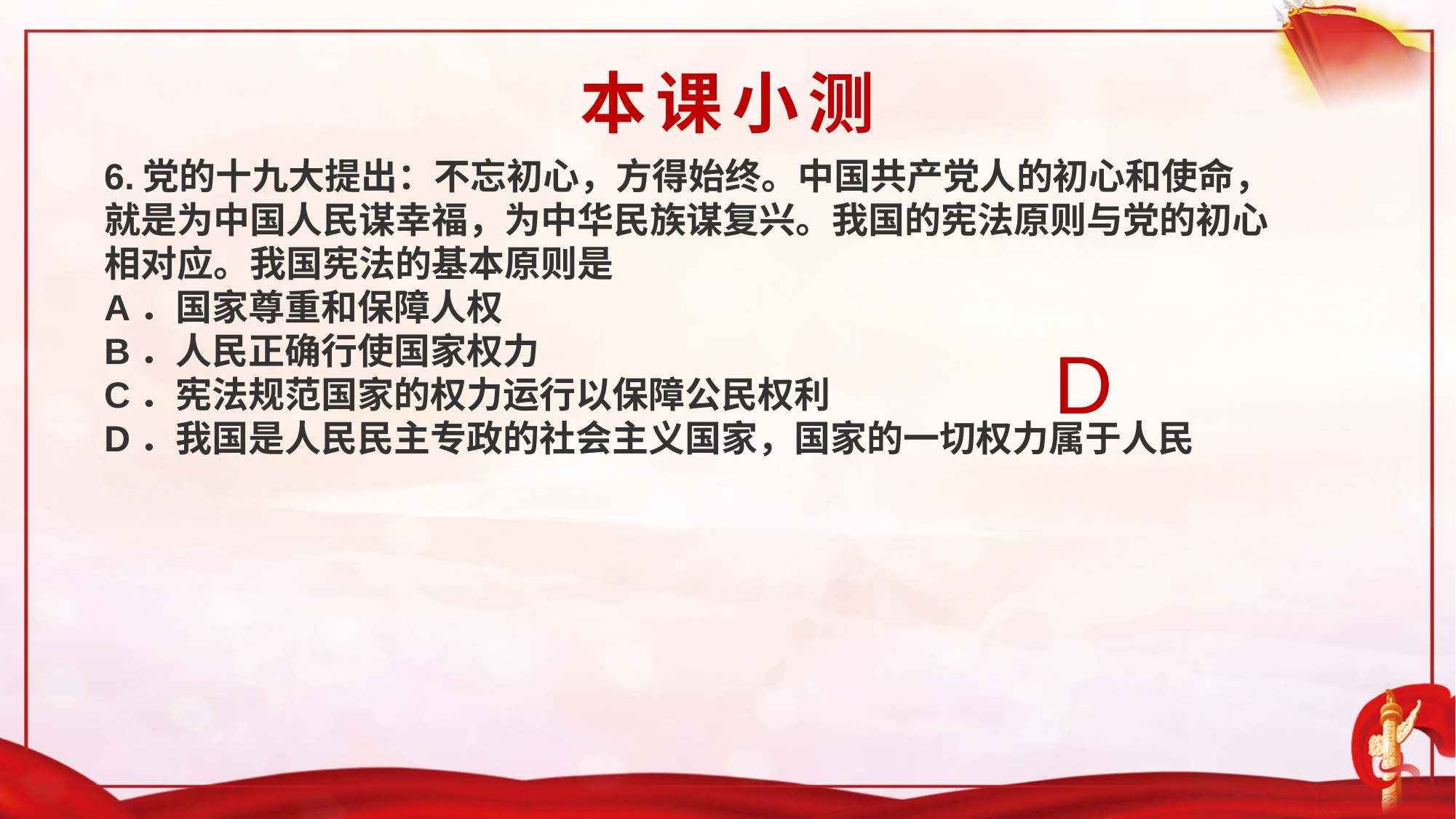

本课小测
6.党的十九大提出：不忘初心，方得始终。中国共产党人的初心和使命，就是为中国人民谋幸福，为中华民族谋复兴。我国的宪法原则与党的初心相对应。我国宪法的基本原则是
A．国家尊重和保障人权
B．人民正确行使国家权力
C．宪法规范国家的权力运行以保障公民权利
D．我国是人民民主专政的社会主义国家，国家的一切权力属于人民
D